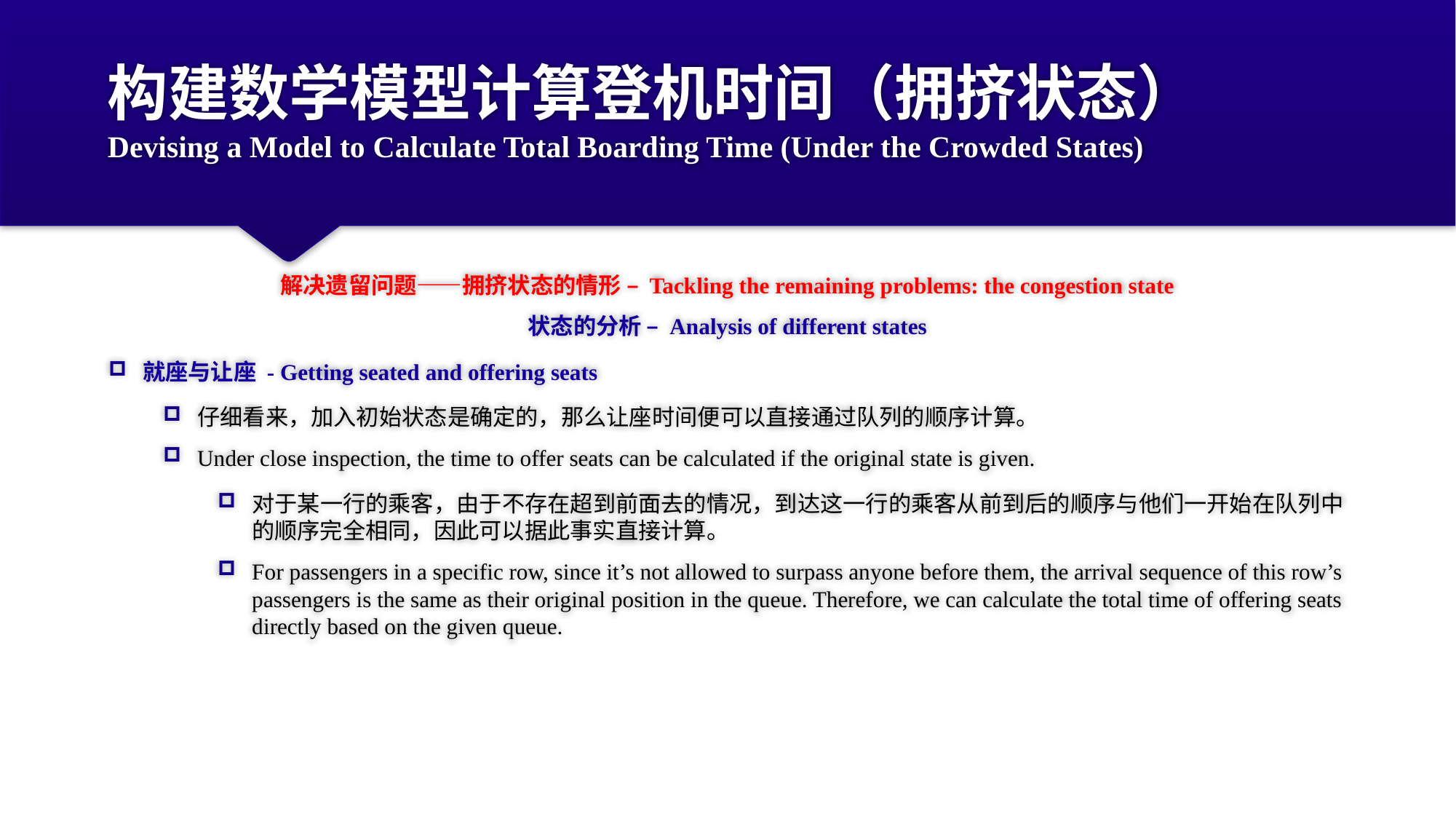

# 构建数学模型计算登机时间（拥挤状态） Devising a Model to Calculate Total Boarding Time (Under the Crowded States)
解决遗留问题——拥挤状态的情形 – Tackling the remaining problems: the congestion state
状态的分析 – Analysis of different states
就座与让座 - Getting seated and offering seats
仔细看来，加入初始状态是确定的，那么让座时间便可以直接通过队列的顺序计算。
Under close inspection, the time to offer seats can be calculated if the original state is given.
对于某一行的乘客，由于不存在超到前面去的情况，到达这一行的乘客从前到后的顺序与他们一开始在队列中的顺序完全相同，因此可以据此事实直接计算。
For passengers in a specific row, since it’s not allowed to surpass anyone before them, the arrival sequence of this row’s passengers is the same as their original position in the queue. Therefore, we can calculate the total time of offering seats directly based on the given queue.